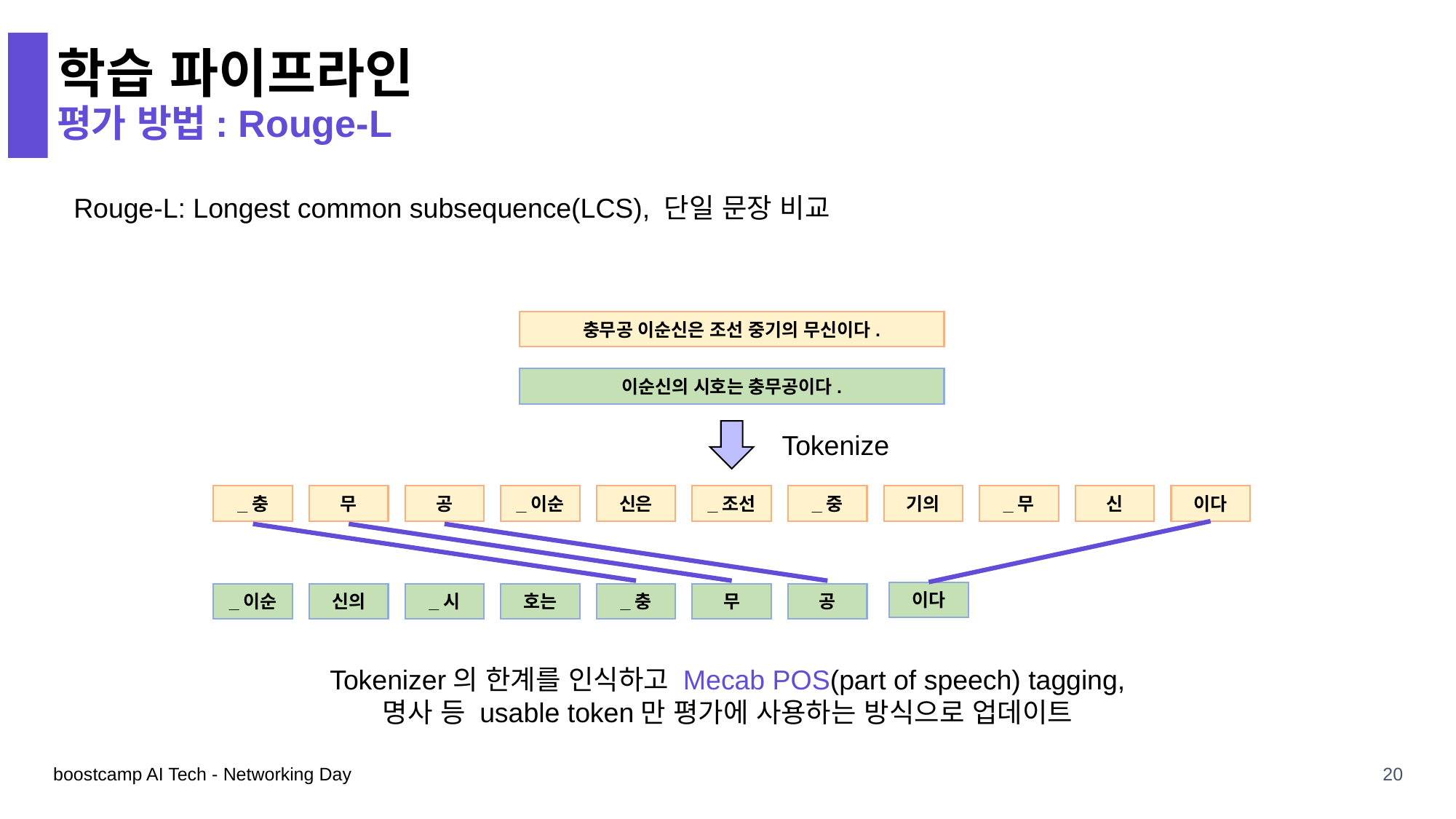

학습 파이프라인
평가 방법: Rouge-L
Rouge-L: Longest common subsequence(LCS), 단일 문장 비교
충무공 이순신은 조선 중기의 무신이다.
이순신의 시호는 충무공이다.

Tokenize
_충
무
공
_이순
신은
_조선
_중
기의
_무
신
이다
이다
_이순
신의
_시
호는
_충
무
공
Tokenizer의 한계를 인식하고 Mecab POS(part of speech) tagging,
명사 등 usable token만 평가에 사용하는 방식으로 업데이트
20